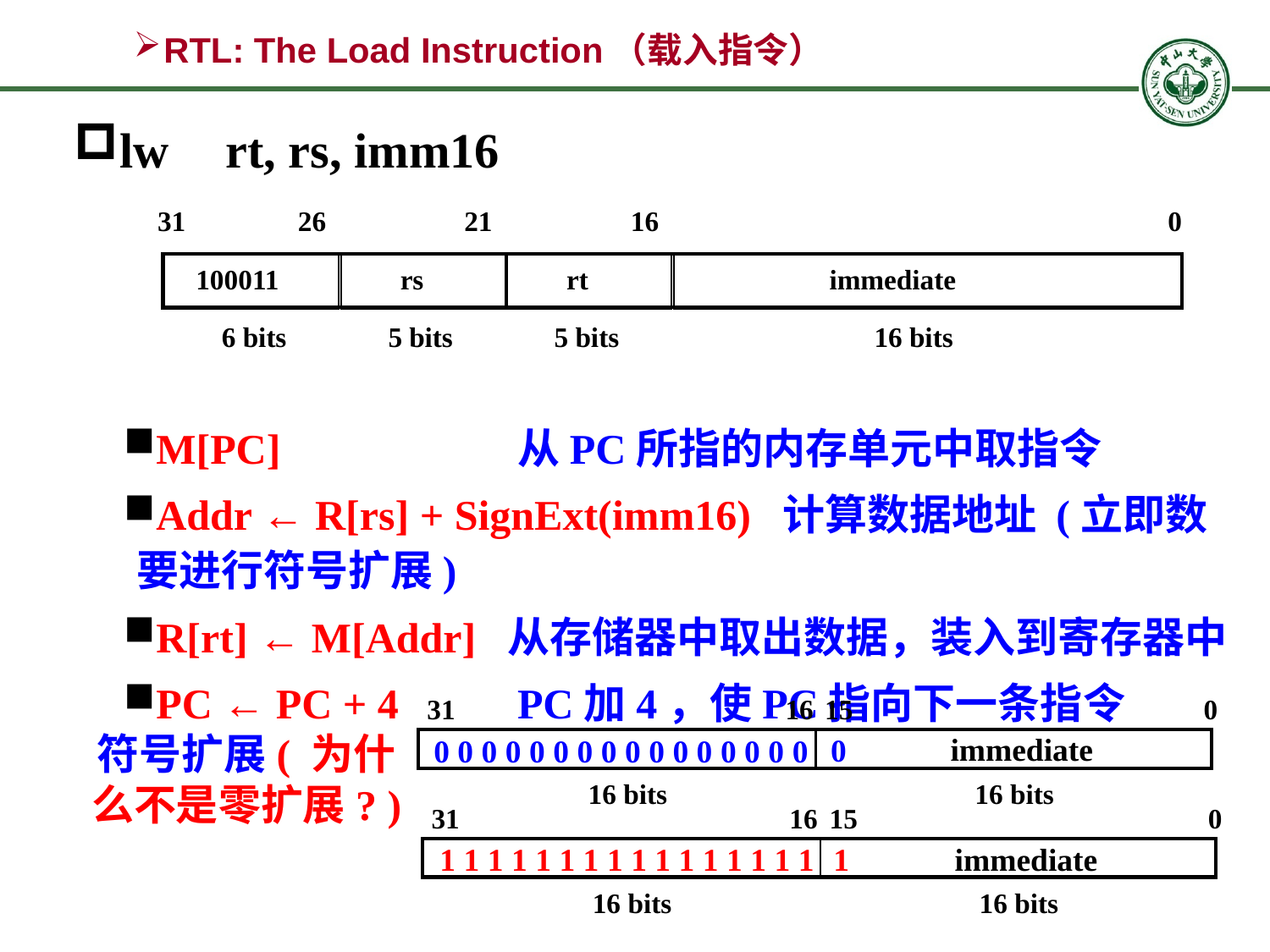

# RTL: The Load Instruction（载入指令）
lw	rt, rs, imm16

M[PC]		从PC所指的内存单元中取指令
Addr ← R[rs] + SignExt(imm16)  计算数据地址 (立即数要进行符号扩展)
R[rt] ← M[Addr]  从存储器中取出数据，装入到寄存器中
PC ← PC + 4	PC加4，使PC指向下一条指令
31
26
21
16
0
100011
rs

rt

immediate

6 bits
5 bits
5 bits
16 bits
31
16
15
0
immediate
0 0 0 0 0 0 0 0 0 0 0 0 0 0 0 0

16 bits
16 bits
0
符号扩展( 为什么不是零扩展? )
31
16
15
0
1
 1 1 1 1 1 1 1 1 1 1 1 1 1 1 1 1
immediate

16 bits
16 bits